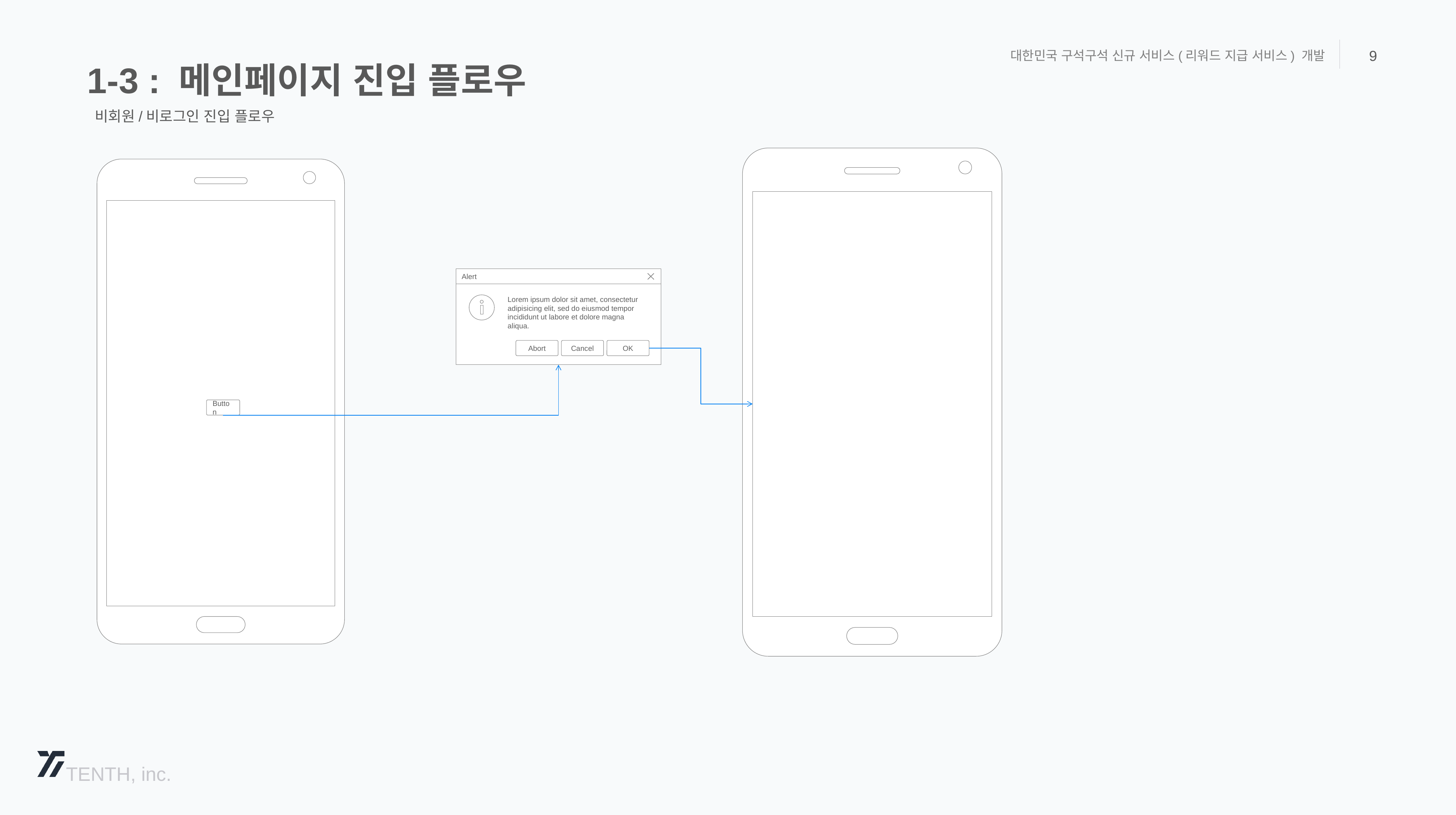

1-3 : 메인페이지 진입 플로우
대한민국 구석구석 신규 서비스(리워드 지급 서비스) 개발
9
비회원/비로그인 진입 플로우

Alert

Lorem ipsum dolor sit amet, consectetur adipisicing elit, sed do eiusmod tempor incididunt ut labore et dolore magna aliqua.

Abort
Cancel
OK
Button